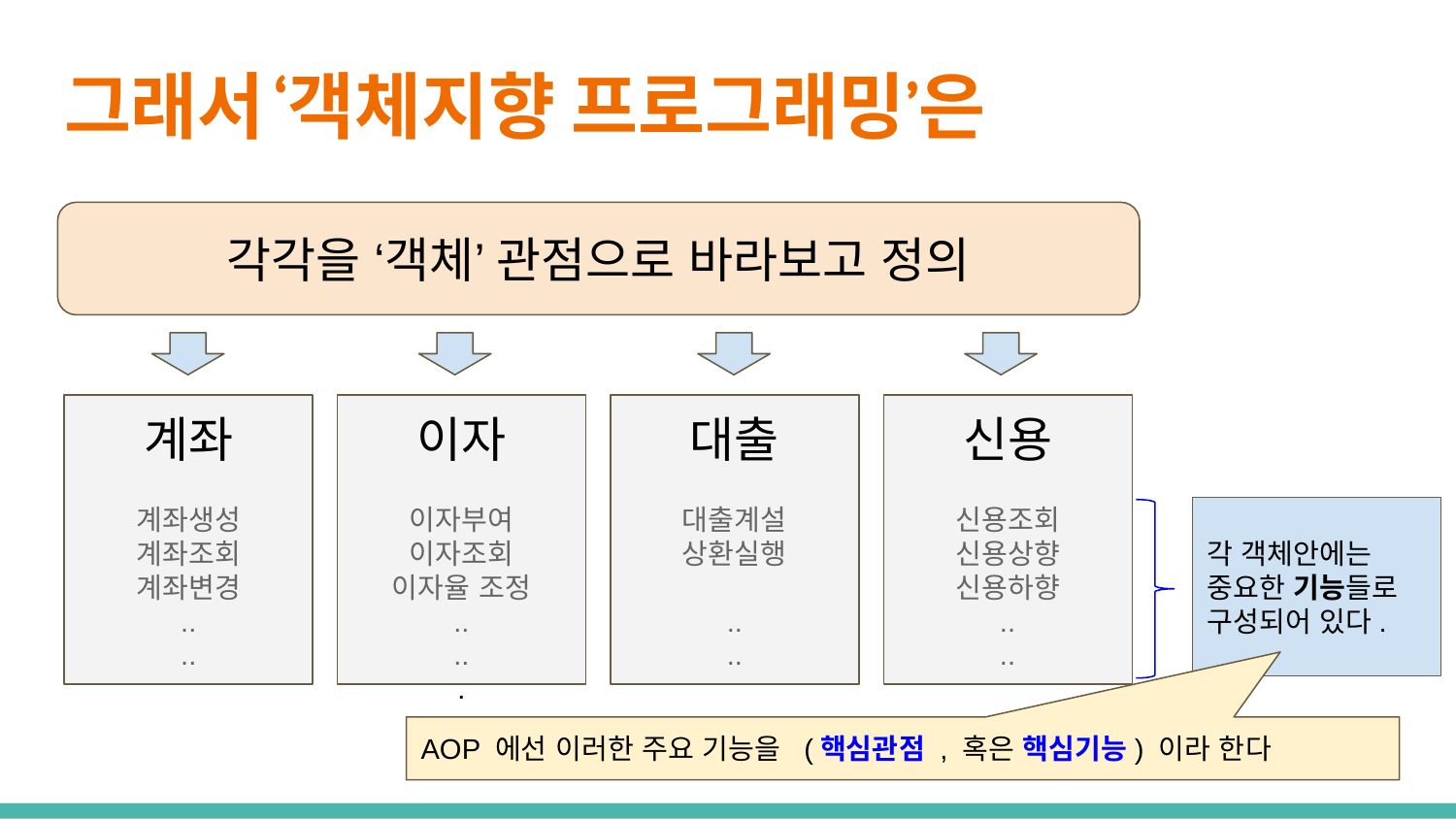

# 그래서 ‘객체지향 프로그래밍’은
각각을 ‘객체’ 관점으로 바라보고 정의

계좌
계좌생성
계좌조회
계좌변경
..
..

이자
이자부여
이자조회
이자율 조정
..
..
.
대출
대출계설
상환실행

..
..
신용
신용조회
신용상향
신용하향
..
..
각 객체안에는 중요한 기능들로 구성되어 있다.

AOP 에선 이러한 주요 기능을  (핵심관점 , 혹은 핵심기능) 이라 한다